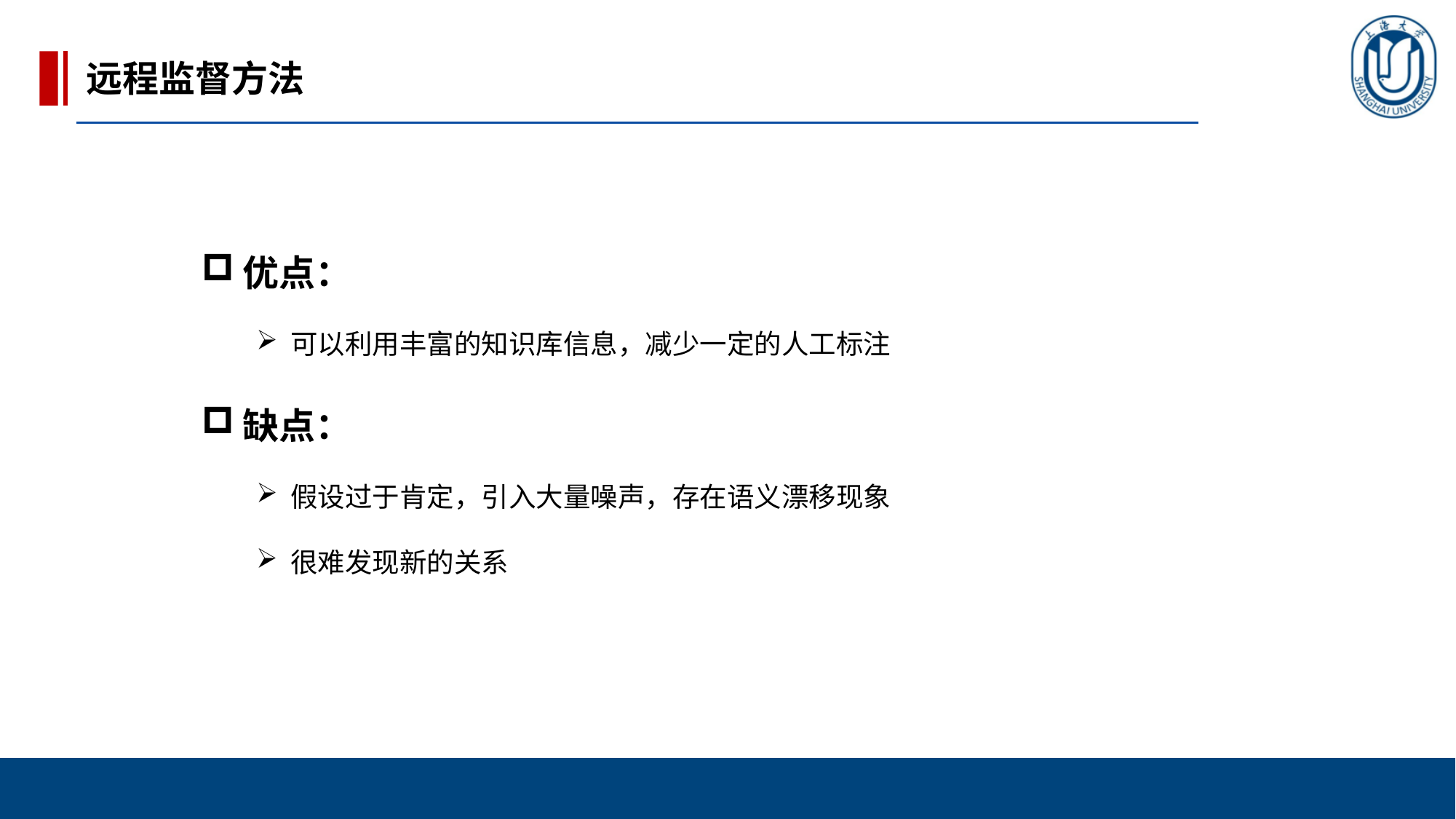

远程监督方法
优点：
可以利用丰富的知识库信息，减少一定的人工标注
缺点：
假设过于肯定，引入大量噪声，存在语义漂移现象
很难发现新的关系
60